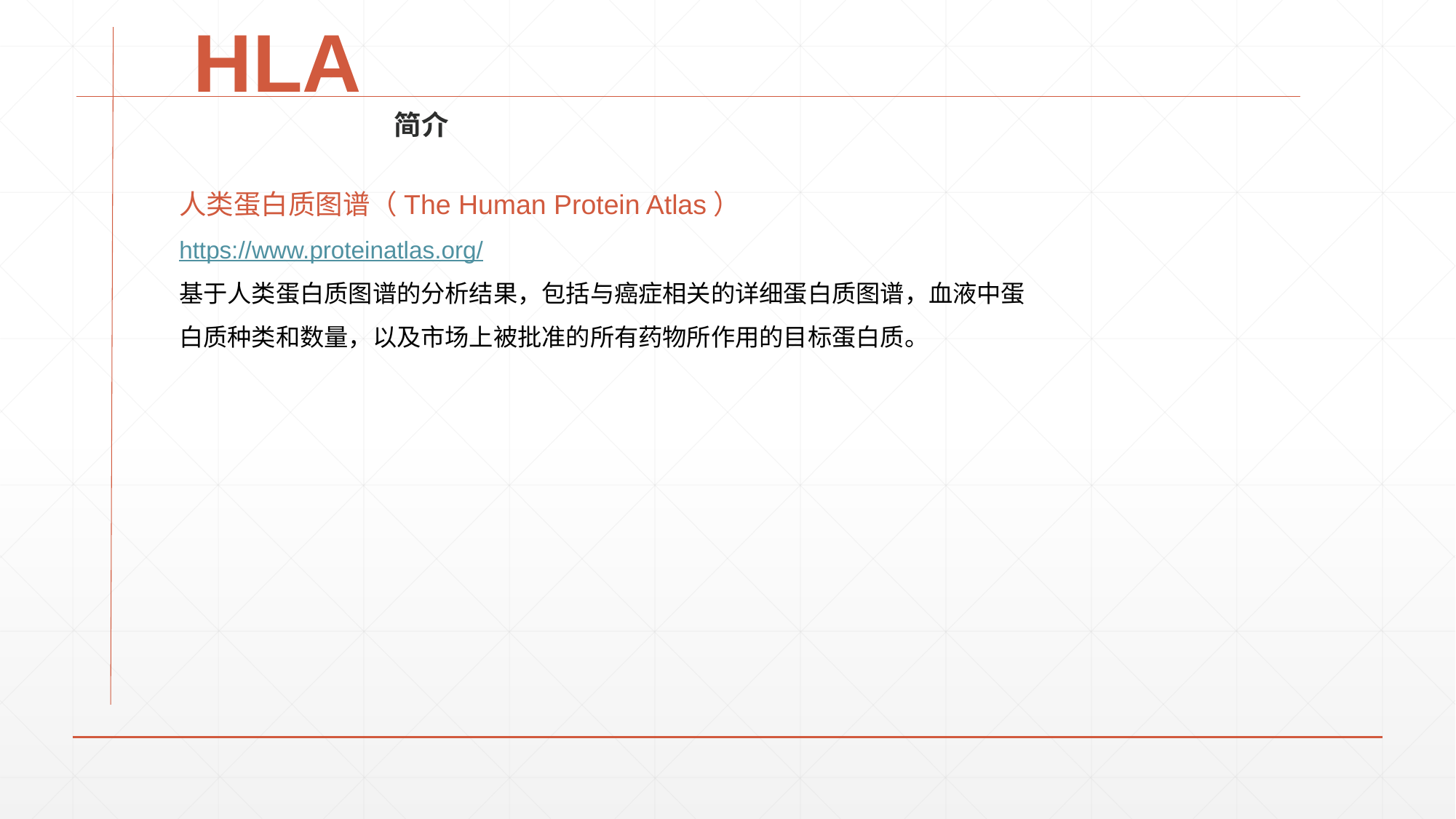

HLA
简介
人类蛋白质图谱（The Human Protein Atlas）
https://www.proteinatlas.org/
基于人类蛋白质图谱的分析结果，包括与癌症相关的详细蛋白质图谱，血液中蛋白质种类和数量，以及市场上被批准的所有药物所作用的目标蛋白质。